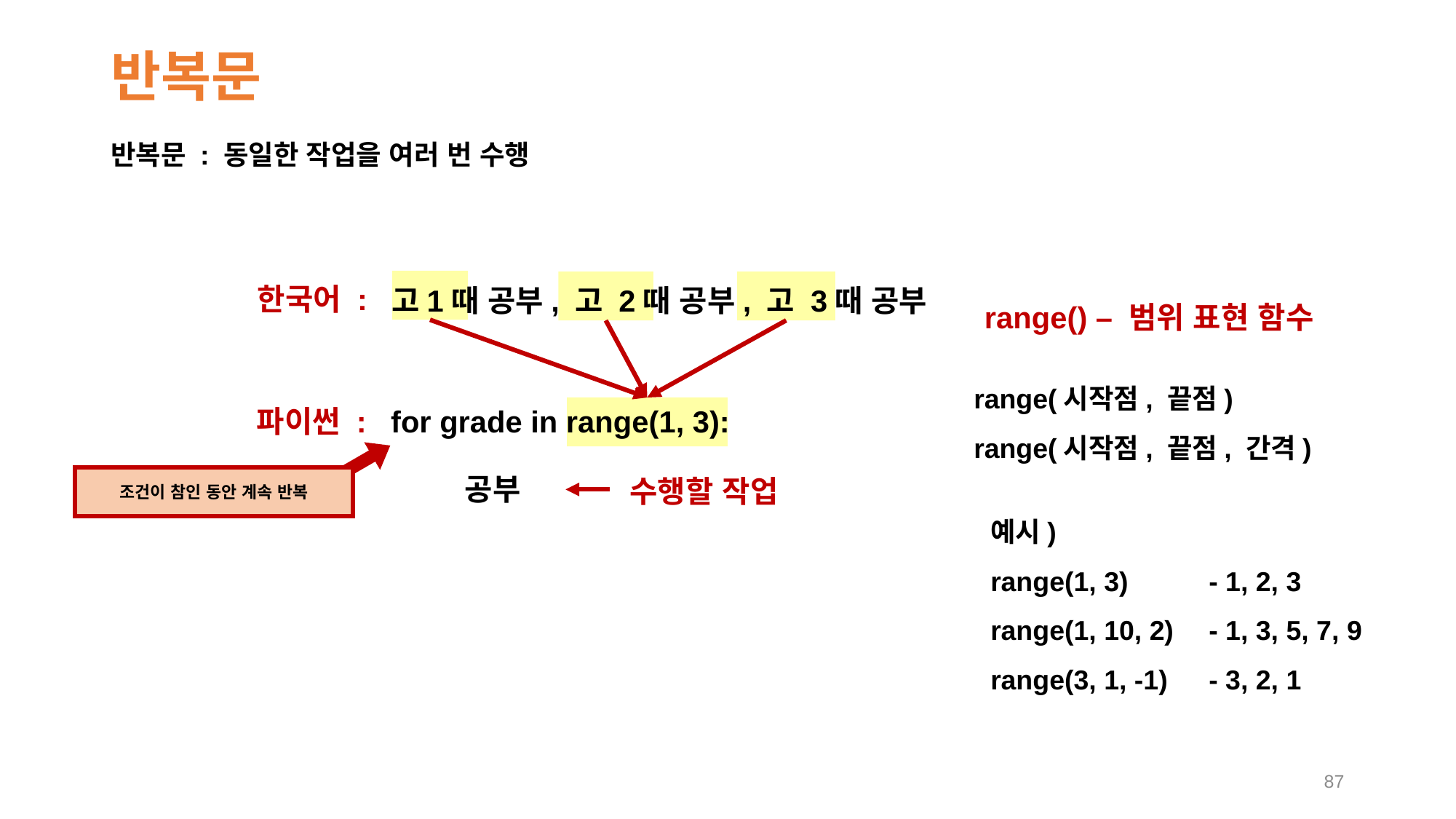

# 반복문
반복문 : 동일한 작업을 여러 번 수행

고1때 공부, 고 2때 공부, 고 3때 공부
한국어 :

range() – 범위 표현 함수

range(시작점, 끝점)
range(시작점, 끝점, 간격)

for grade in range(1, 3):
파이썬 :

공부
수행할 작업
조건이 참인 동안 계속 반복
예시)
range(1, 3) 	- 1, 2, 3
range(1, 10, 2) 	- 1, 3, 5, 7, 9
range(3, 1, -1) 	- 3, 2, 1
87